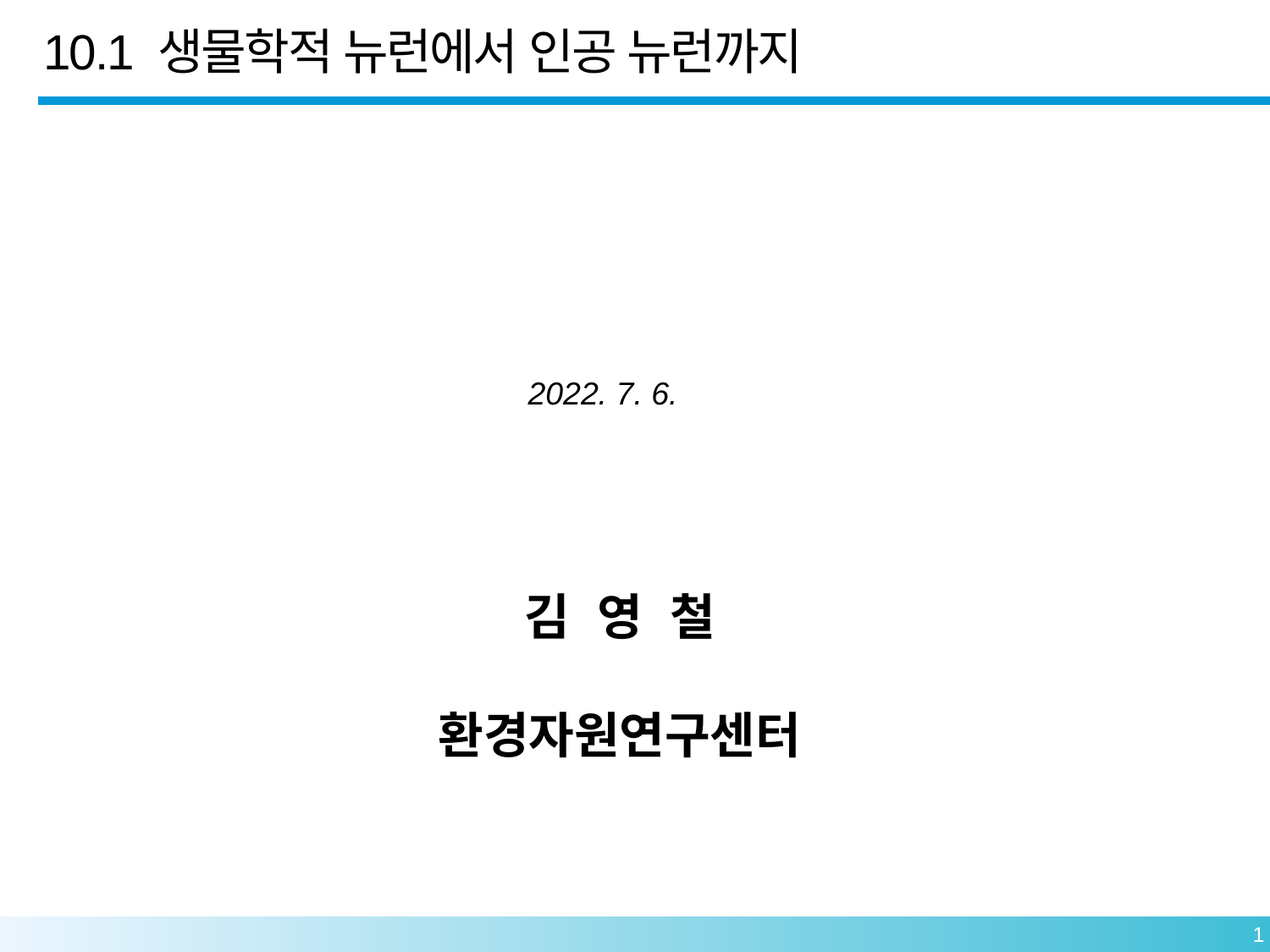

10.1 생물학적 뉴런에서 인공 뉴런까지
2022. 7. 6.
김  영  철

환경자원연구센터
1